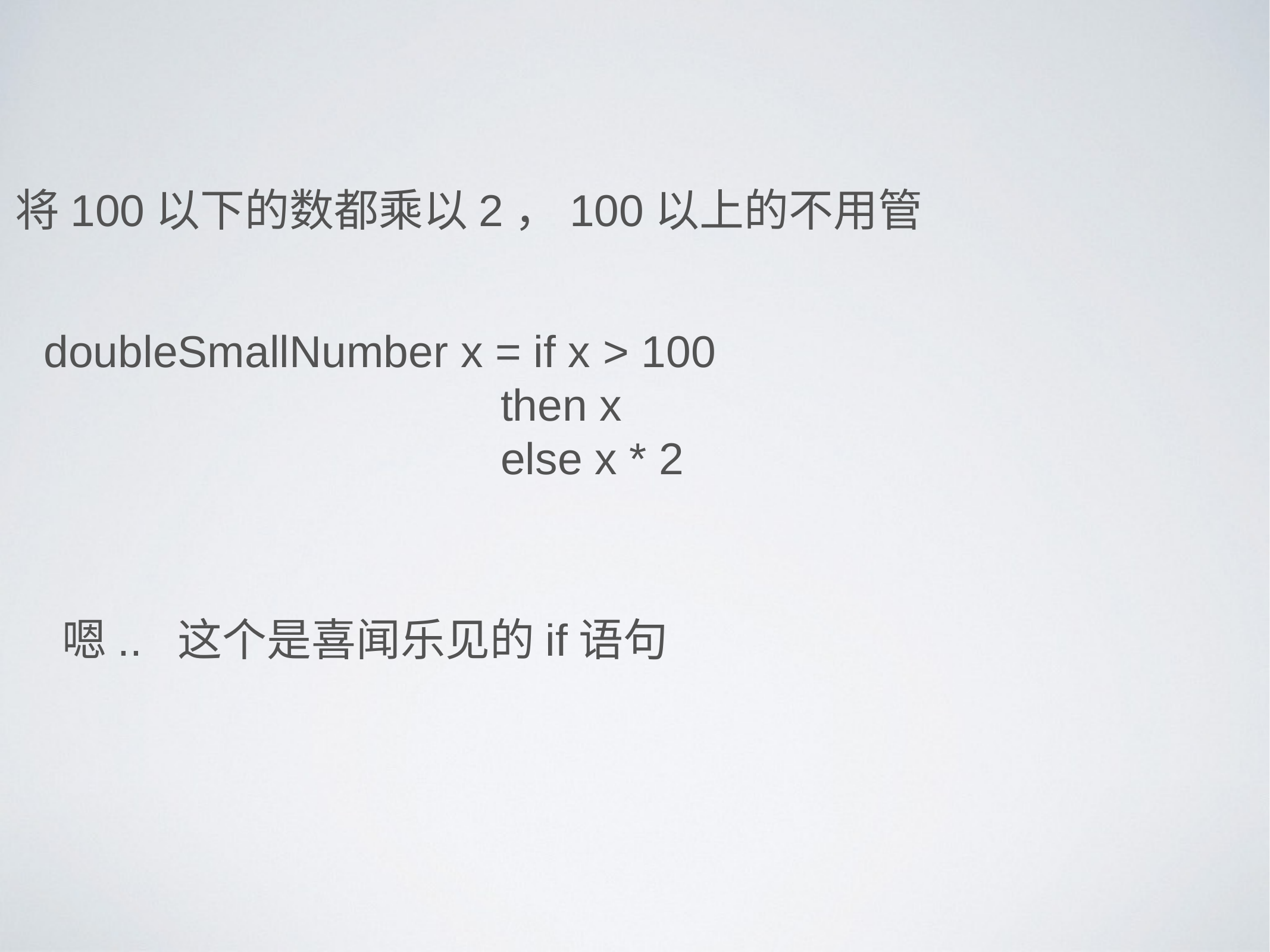

将100以下的数都乘以2，100以上的不用管
doubleSmallNumber x = if x > 100
                                     then x
                                     else x * 2
嗯..  这个是喜闻乐见的if语句